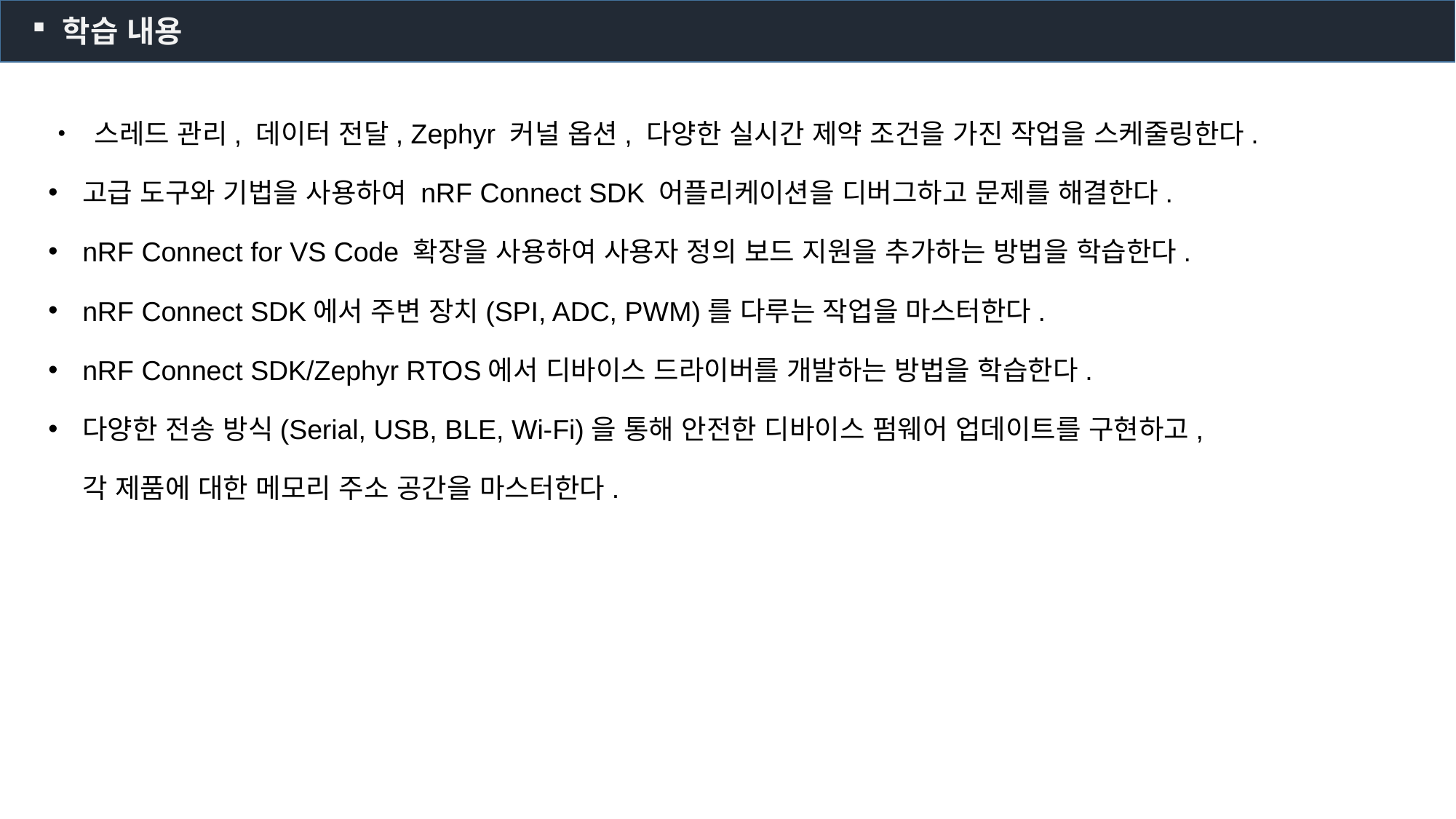

학습 내용
•  스레드 관리, 데이터 전달, Zephyr 커널 옵션, 다양한 실시간 제약 조건을 가진 작업을 스케줄링한다.
고급 도구와 기법을 사용하여 nRF Connect SDK 어플리케이션을 디버그하고 문제를 해결한다.
nRF Connect for VS Code 확장을 사용하여 사용자 정의 보드 지원을 추가하는 방법을 학습한다.
nRF Connect SDK에서 주변 장치(SPI, ADC, PWM)를 다루는 작업을 마스터한다.
nRF Connect SDK/Zephyr RTOS에서 디바이스 드라이버를 개발하는 방법을 학습한다.
다양한 전송 방식(Serial, USB, BLE, Wi-Fi)을 통해 안전한 디바이스 펌웨어 업데이트를 구현하고,
각 제품에 대한 메모리 주소 공간을 마스터한다.